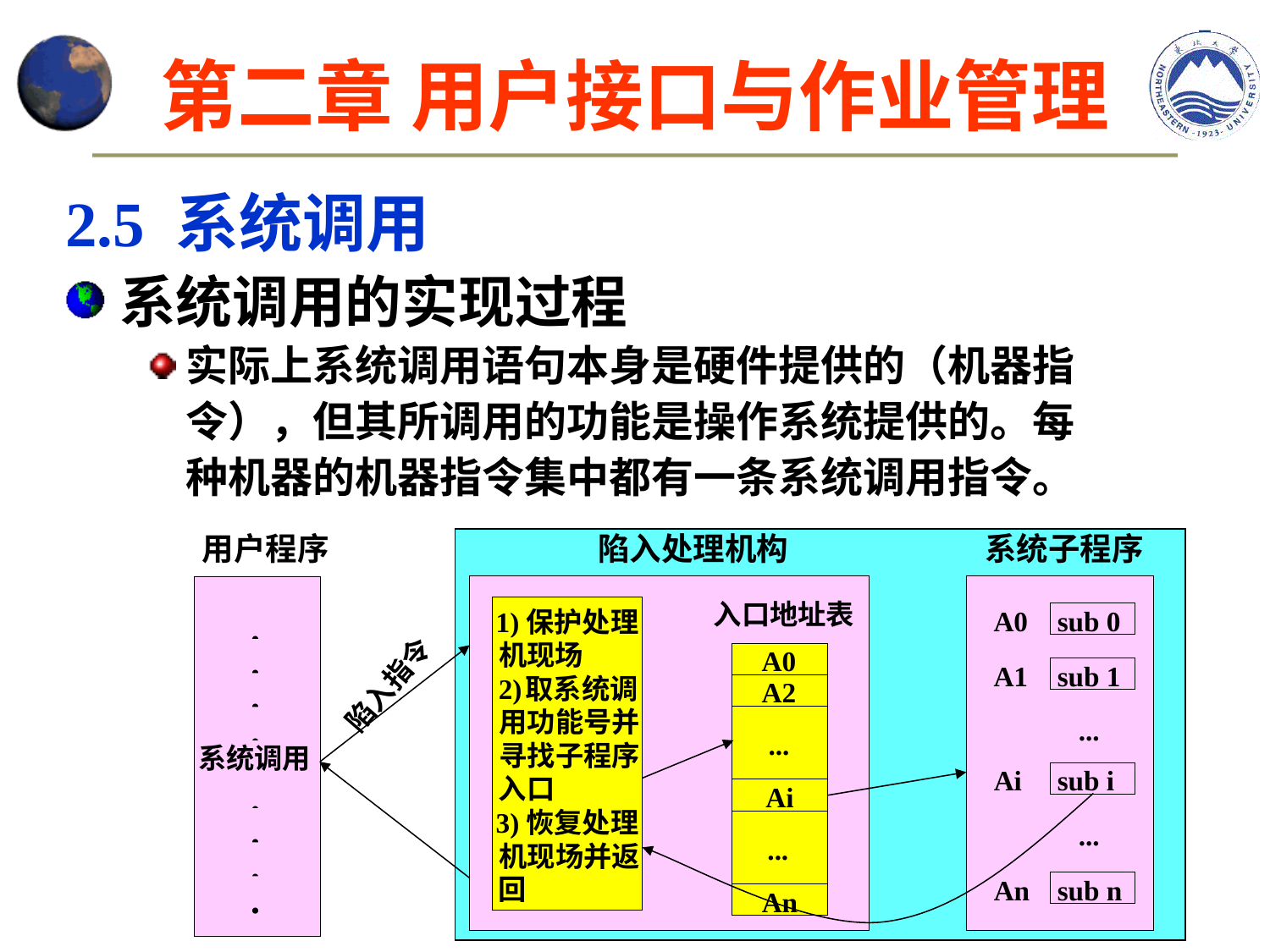

# 第二章 用户接口与作业管理
2.5 系统调用
系统调用的实现过程
实际上系统调用语句本身是硬件提供的（机器指令），但其所调用的功能是操作系统提供的。每种机器的机器指令集中都有一条系统调用指令。
   操作系统内核
陷入处理机构

入口地址表
1)保护处理
机现场

A0
2)
取系统调

A2
用功能号并

...
寻找子程序
入口

Ai
3)恢复处理

...
机现场并返
回

An
系统子程序

A0

sub 0

A1
sub 1
...

Ai
sub i
...

An
sub n
用户程序

.
.
.
.
系统调用
.
.
.
.

陷入指令